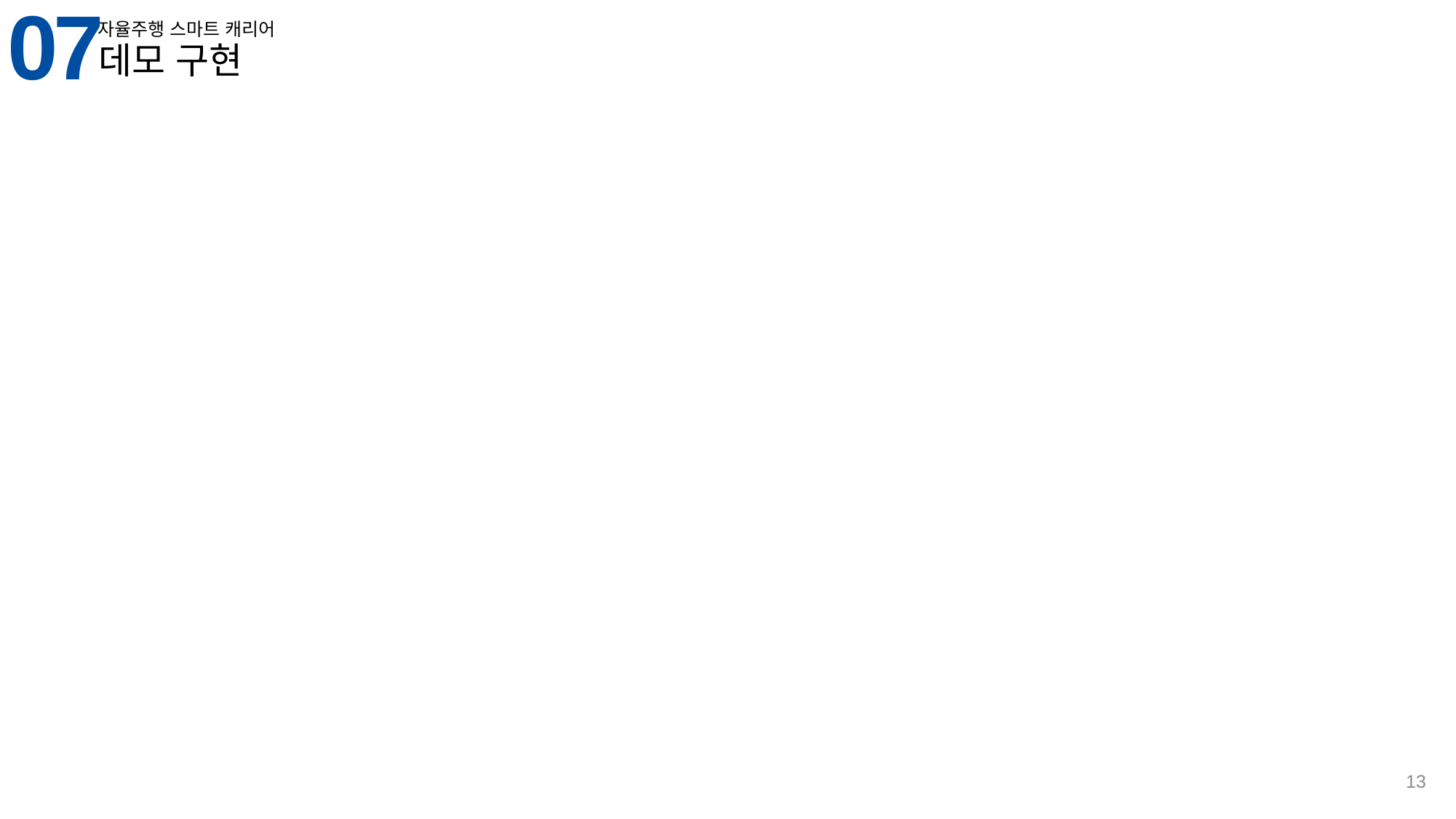

07
자율주행 스마트 캐리어
데모 구현
13